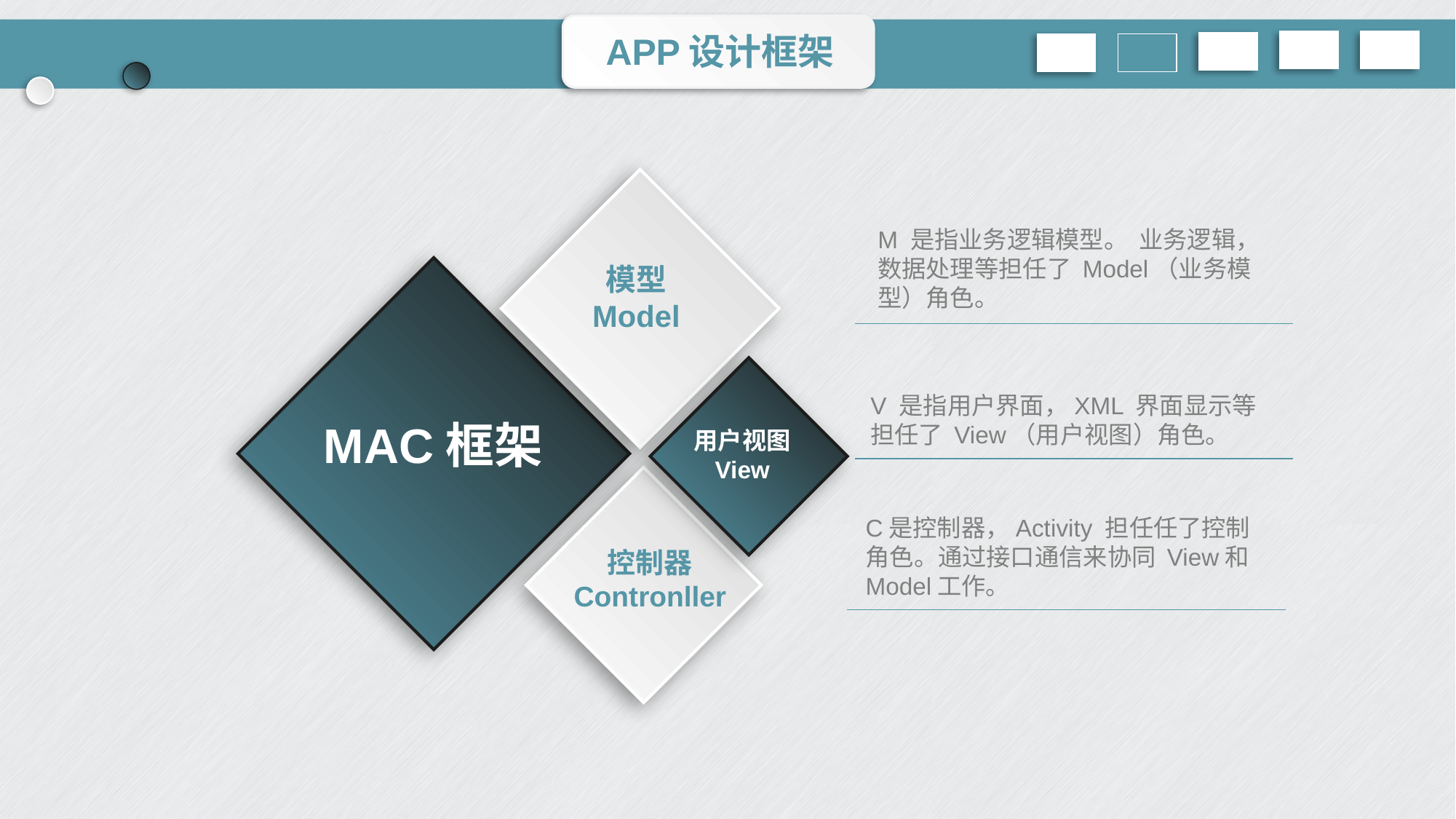

APP设计框架

M 是指业务逻辑模型。  业务逻辑，
数据处理等担任了 Model（业务模型）角色。
模型
Model

V 是指用户界面，XML 界面显示等担任了 View（用户视图）角色。
MAC框架
用户视图
View

C是控制器，Activity 担任任了控制角色。通过接口通信来协同 View和 Model工作。
控制器
Contronller